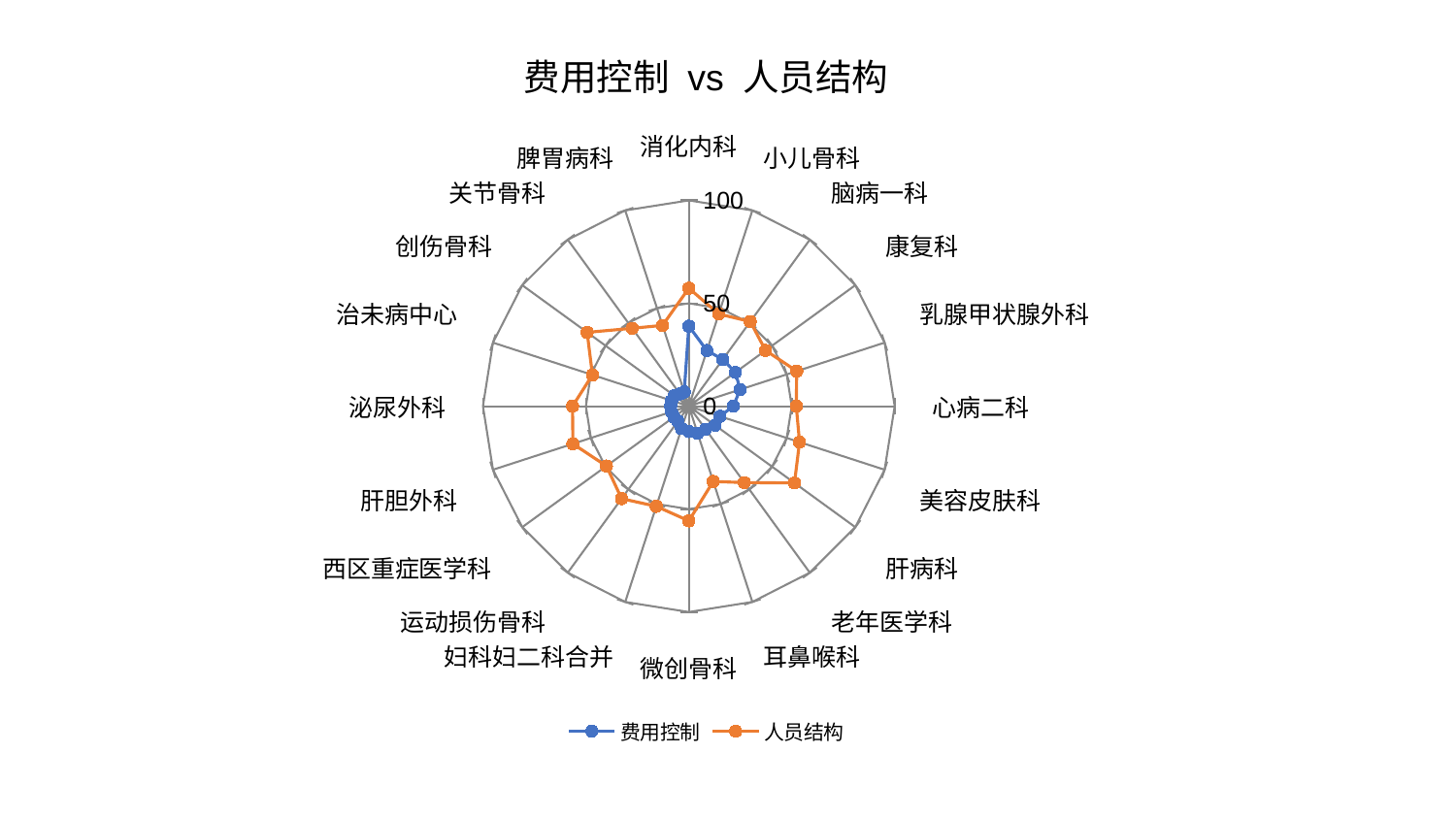

### Chart: 费用控制 vs 人员结构

| Category | 费用控制 | 人员结构 |
|---|---|---|
| 消化内科 | 38.92239579775596 | 57.33601203327537 |
| 小儿骨科 | 28.430737965853936 | 47.10744061557777 |
| 脑病一科 | 28.09140193579916 | 50.849650444072424 |
| 康复科 | 27.984025074080332 | 46.08590892395277 |
| 乳腺甲状腺外科 | 26.253419267144242 | 55.13825638311038 |
| 心病二科 | 21.632929586212917 | 52.201478531058946 |
| 美容皮肤科 | 15.897425333607274 | 56.57287242109629 |
| 肝病科 | 15.825327260750665 | 63.48302702615847 |
| 老年医学科 | 13.878703534929826 | 45.88780248476714 |
| 耳鼻喉科 | 13.86151901826371 | 38.46680908855553 |
| 微创骨科 | 12.34195163569311 | 55.73102082262332 |
| 妇科妇二科合并 | 11.432780563848164 | 51.1609695102081 |
| 运动损伤骨科 | 8.969092690333902 | 55.543916394755534 |
| 西区重症医学科 | 8.944514870537926 | 49.47736033750294 |
| 肝胆外科 | 8.855185025360267 | 59.21359774269 |
| 泌尿外科 | 8.840043291617889 | 56.46838891074766 |
| 治未病中心 | 8.787499311379301 | 49.225328994968685 |
| 创伤骨科 | 8.747336572440034 | 61.03773507161047 |
| 关节骨科 | 7.372120373295337 | 46.79115010635982 |
| 脾胃病科 | 7.293987950084332 | 41.29109709309372 |
42